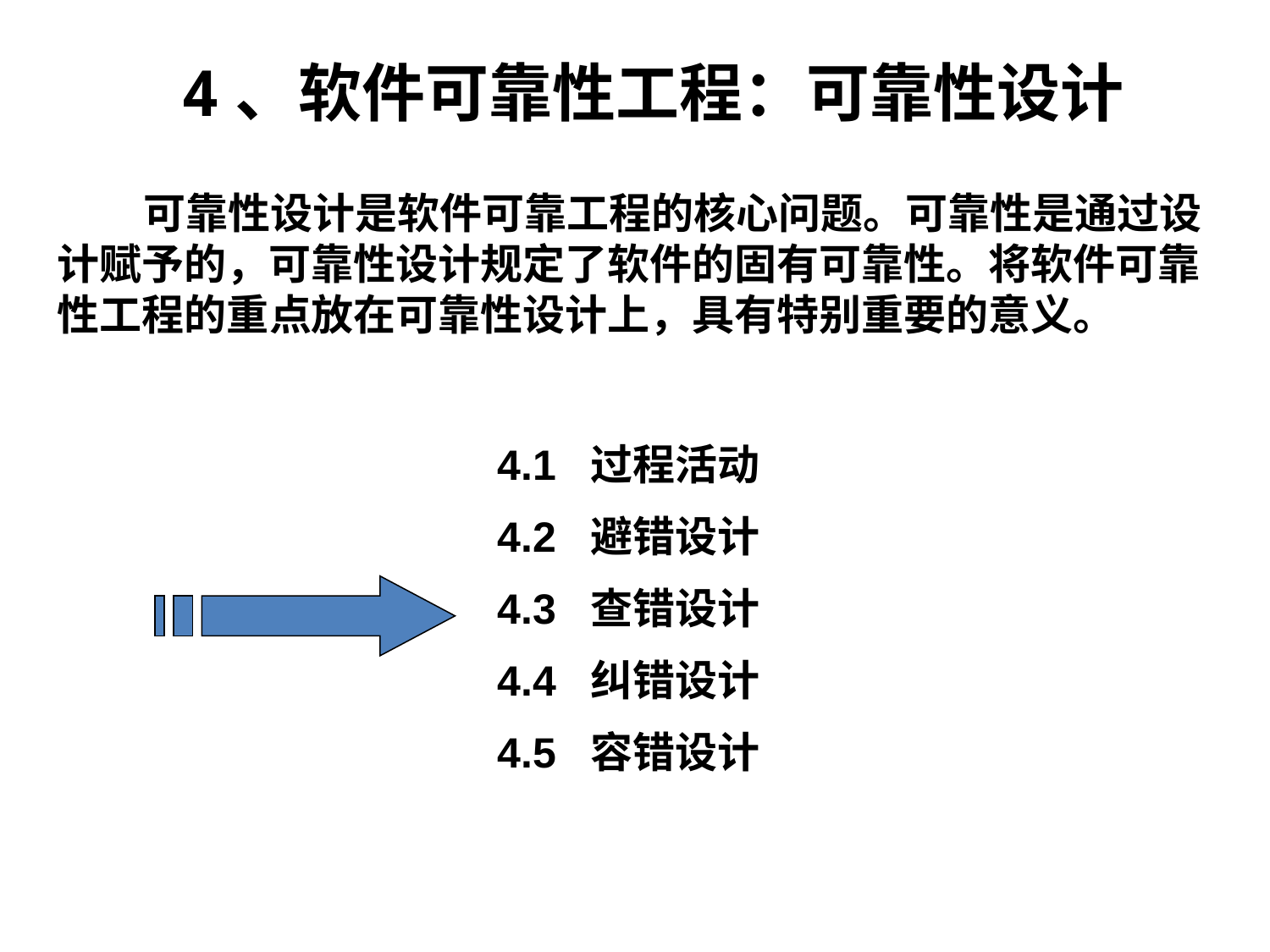

4、软件可靠性工程：可靠性设计
        可靠性设计是软件可靠工程的核心问题。可靠性是通过设计赋予的，可靠性设计规定了软件的固有可靠性。将软件可靠性工程的重点放在可靠性设计上，具有特别重要的意义。
4.1  过程活动
4.2  避错设计
4.3  查错设计
4.4  纠错设计
4.5  容错设计